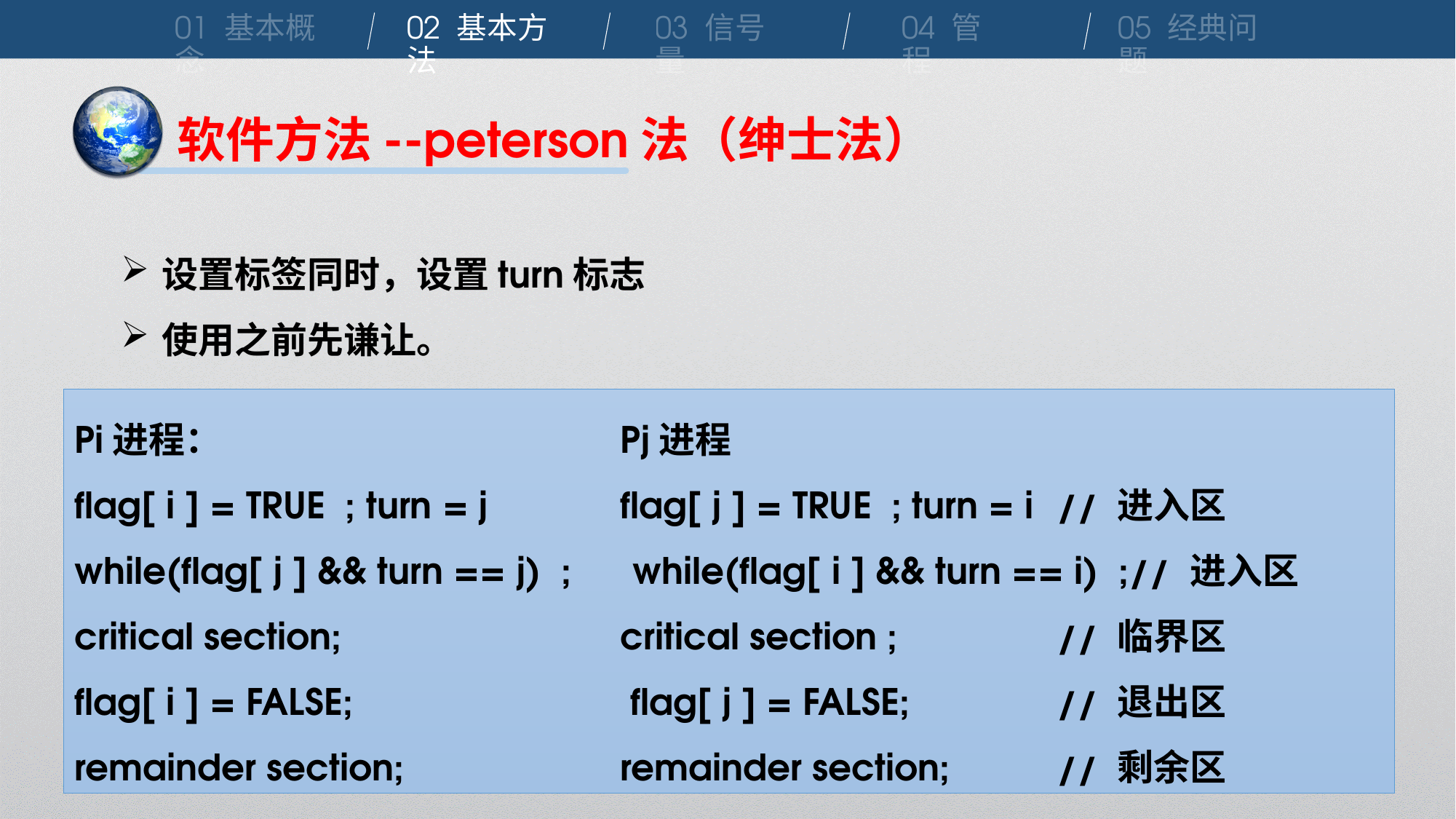

01 基本概念
02 基本方法
03 信号量
04 管程
05 经典问题
软件方法--peterson法（绅士法）
设置标签同时，设置turn标志
使用之前先谦让。
Pi进程：				Pj进程
flag[ i ] = TRUE  ; turn = j		flag[ j ] = TRUE  ; turn = i	// 进入区
while(flag[ j ] && turn == j)  ;      while(flag[ i ] && turn == i)  ;// 进入区
critical section; 			critical section ;		// 临界区
flag[ i ] = FALSE;			 flag[ j ] = FALSE; 		// 退出区
remainder section;		remainder section;	// 剩余区